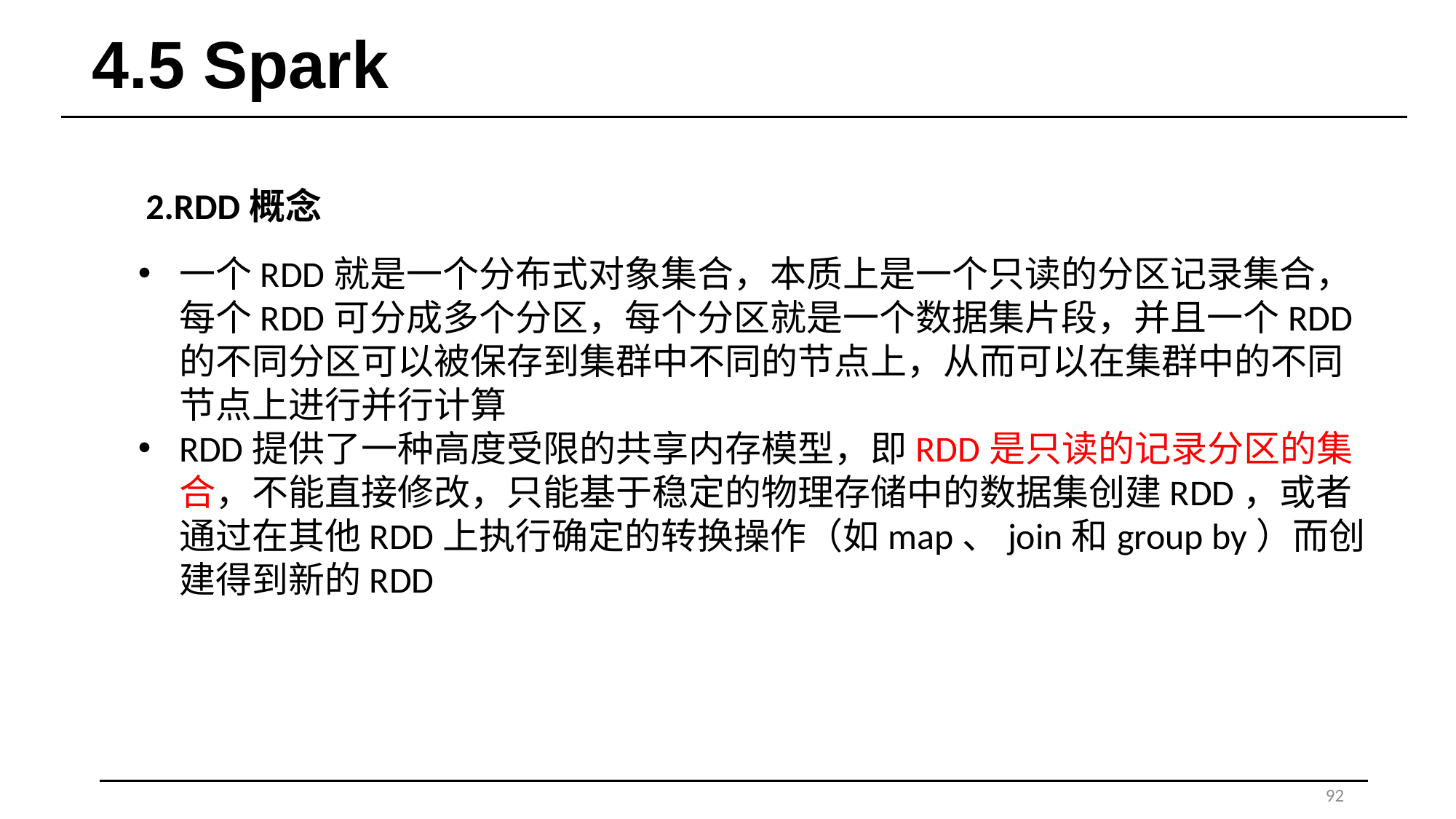

# 4.5 Spark
2.RDD概念
一个RDD就是一个分布式对象集合，本质上是一个只读的分区记录集合，每个RDD可分成多个分区，每个分区就是一个数据集片段，并且一个RDD的不同分区可以被保存到集群中不同的节点上，从而可以在集群中的不同节点上进行并行计算
RDD提供了一种高度受限的共享内存模型，即RDD是只读的记录分区的集合，不能直接修改，只能基于稳定的物理存储中的数据集创建RDD，或者通过在其他RDD上执行确定的转换操作（如map、join和group by）而创建得到新的RDD
92